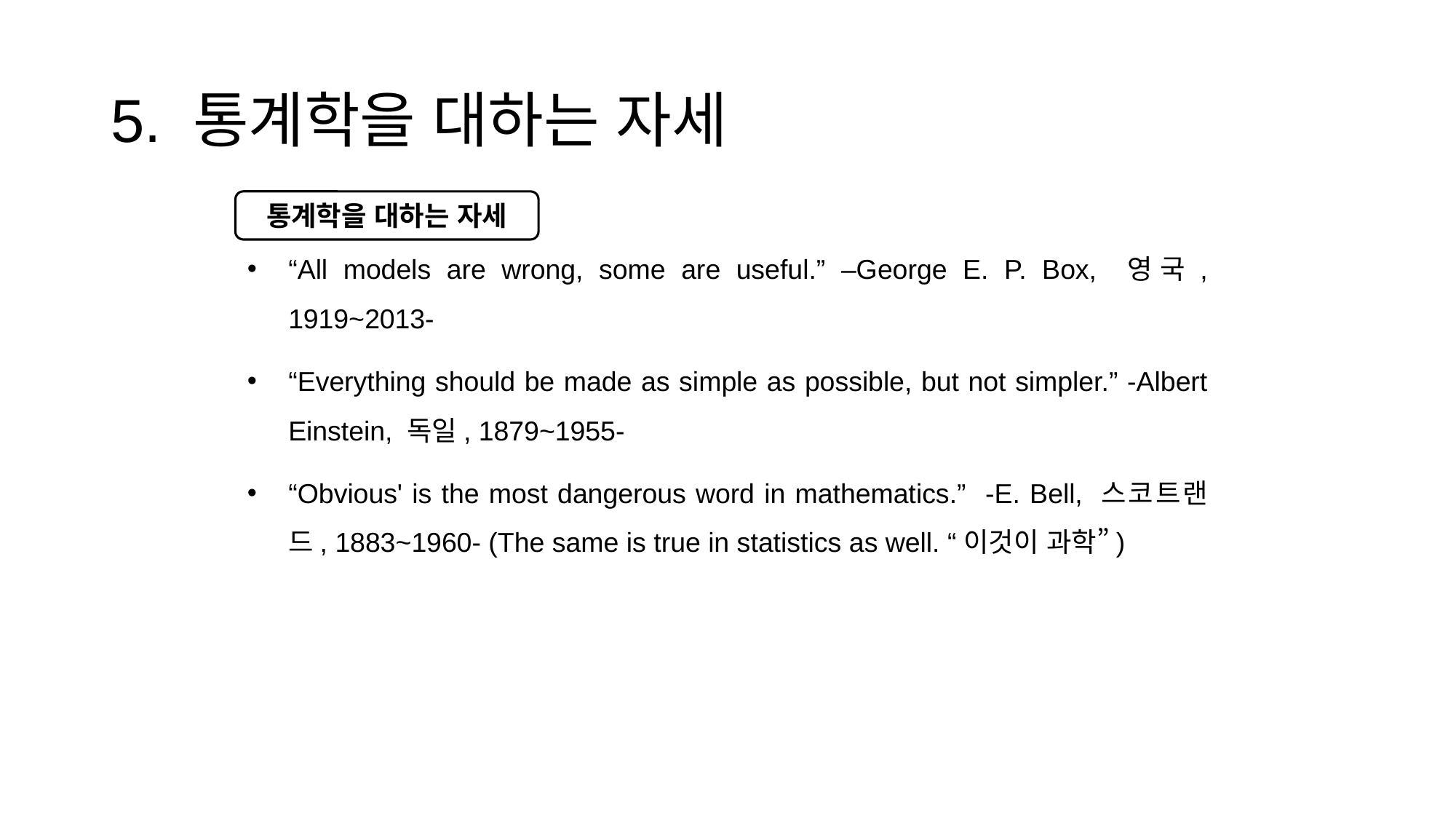

# 5. 통계학을 대하는 자세

“All models are wrong, some are useful.” –George E. P. Box, 영국, 1919~2013-
“Everything should be made as simple as possible, but not simpler.” -Albert Einstein, 독일, 1879~1955-
“Obvious' is the most dangerous word in mathematics.”  -E. Bell, 스코트랜드, 1883~1960- (The same is true in statistics as well. “이것이 과학”)

통계학을 대하는 자세